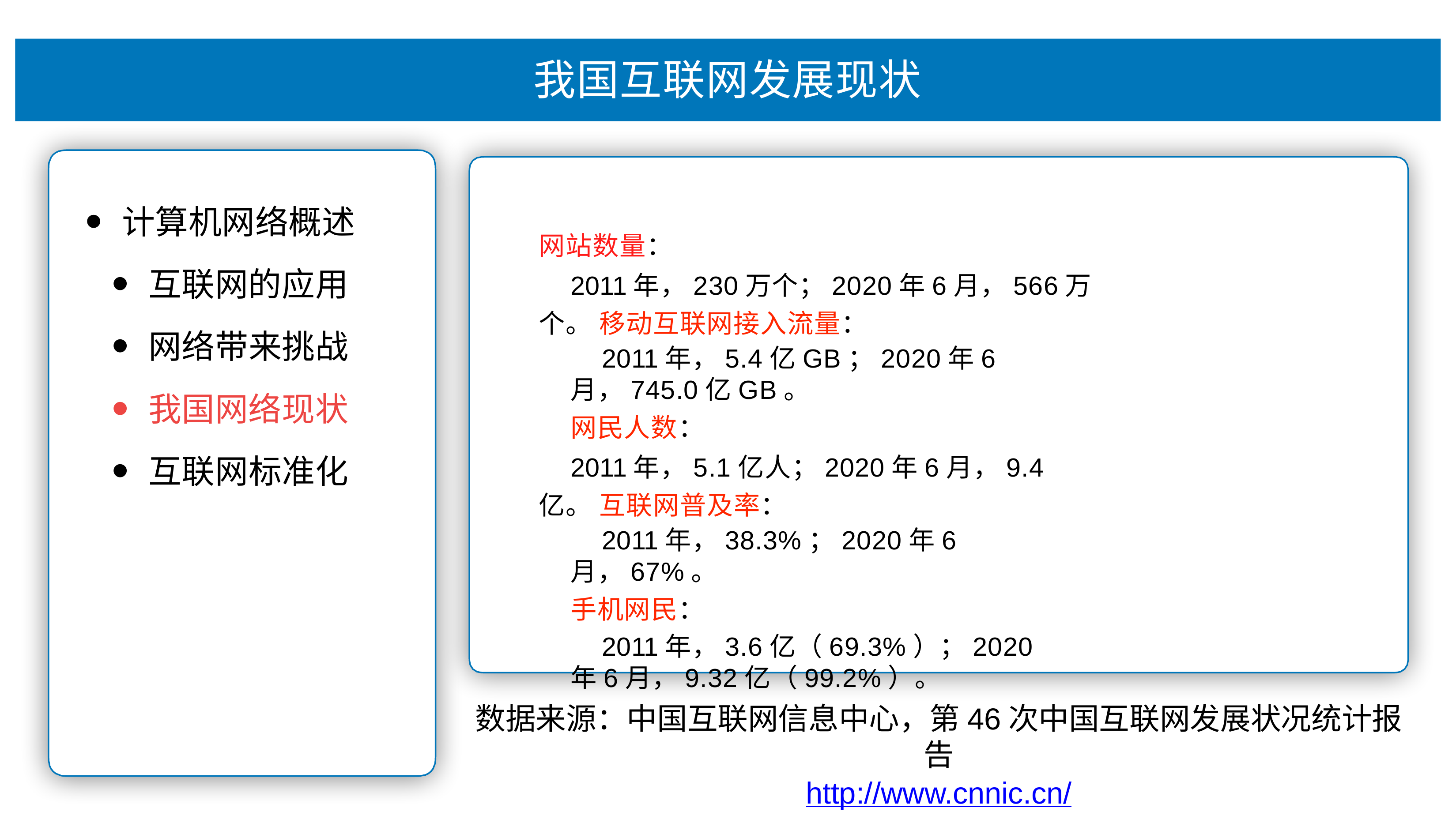

# 我国互联⽹发展现状

计算机⽹络概述
互联⽹的应⽤
⽹络带来挑战
我国⽹络现状
互联⽹标准化
⽹站数量：
2011年，230万个；2020年6⽉，566万个。 移动互联⽹接⼊流量：
2011年，5.4亿GB；2020年6⽉，745.0亿GB。
⽹⺠⼈数：
2011年，5.1亿⼈；2020年6⽉，9.4亿。 互联⽹普及率：
2011年，38.3%；2020年6⽉，67%。
⼿机⽹⺠：
2011年，3.6亿（69.3%）；2020年6⽉，9.32亿（99.2%）。
数据来源：中国互联⽹信息中⼼，第46次中国互联⽹发展状况统计报告
http://www.cnnic.cn/